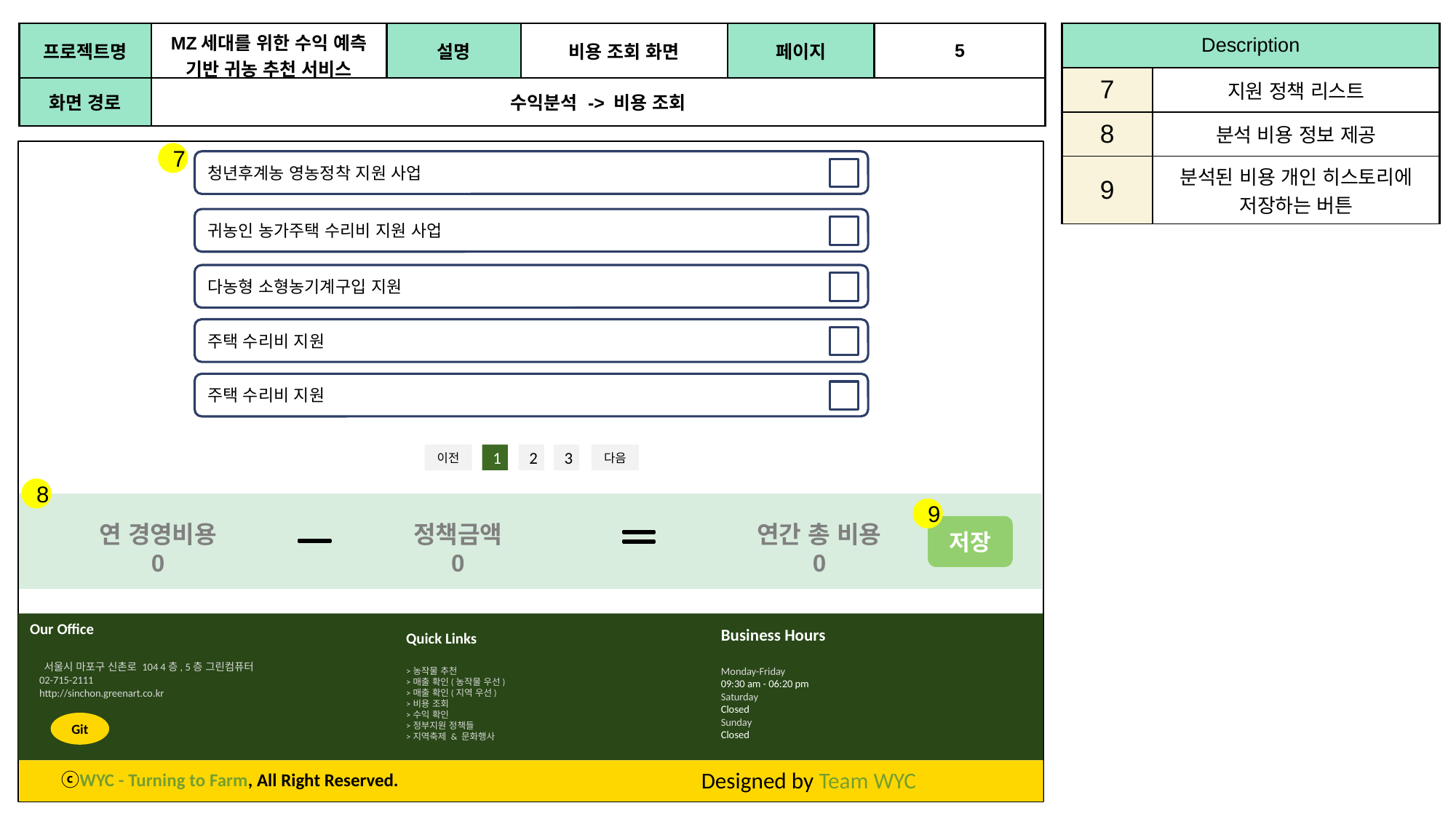

| 프로젝트명 | MZ세대를 위한 수익 예측 기반 귀농 추천 서비스 | 설명 | 비용 조회 화면 | 페이지 | 5 |
| --- | --- | --- | --- | --- | --- |
| 화면 경로 | 수익분석 -> 비용 조회 |  |  |  |  |
| Description |  |
| --- | --- |
| 7 | 지원 정책 리스트 |
| 8 | 분석 비용 정보 제공 |
| 9 | 분석된 비용 개인 히스토리에 저장하는 버튼 |

7
청년후계농 영농정착 지원 사업

귀농인 농가주택 수리비 지원 사업

다농형 소형농기계구입 지원

주택 수리비 지원

주택 수리비 지원

이전
1
2
3
다음
8

9
연 경영비용
0
정책금액
0
연간 총 비용
0
저장

Our Office

    서울시 마포구 신촌로 104 4층, 5층 그린컴퓨터
    02-715-2111
    http://sinchon.greenart.co.kr
Business Hours

Monday-Friday
09:30 am - 06:20 pm
Saturday
Closed
Sunday
Closed
Quick Links

>농작물 추천
>매출 확인(농작물 우선)
>매출 확인(지역 우선)
>비용 조회
>수익 확인
>정부지원 정책들
>지역축제 & 문화행사
Git

Designed by Team WYC
ⓒWYC - Turning to Farm, All Right Reserved.